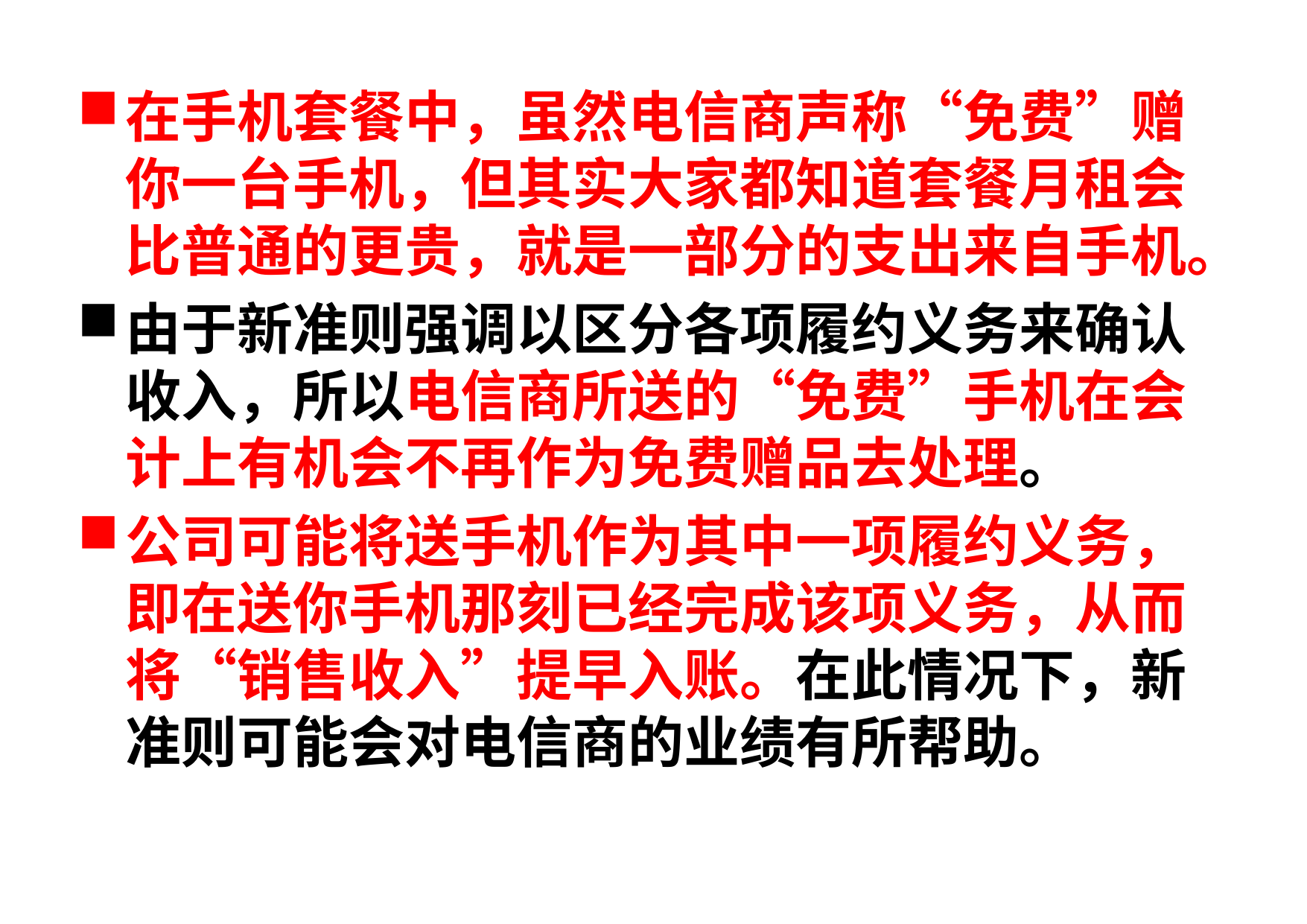

在手机套餐中，虽然电信商声称“免费”赠你一台手机，但其实大家都知道套餐月租会比普通的更贵，就是一部分的支出来自手机。
由于新准则强调以区分各项履约义务来确认收入，所以电信商所送的“免费”手机在会计上有机会不再作为免费赠品去处理。
公司可能将送手机作为其中一项履约义务，即在送你手机那刻已经完成该项义务，从而将“销售收入”提早入账。在此情况下，新准则可能会对电信商的业绩有所帮助。

116